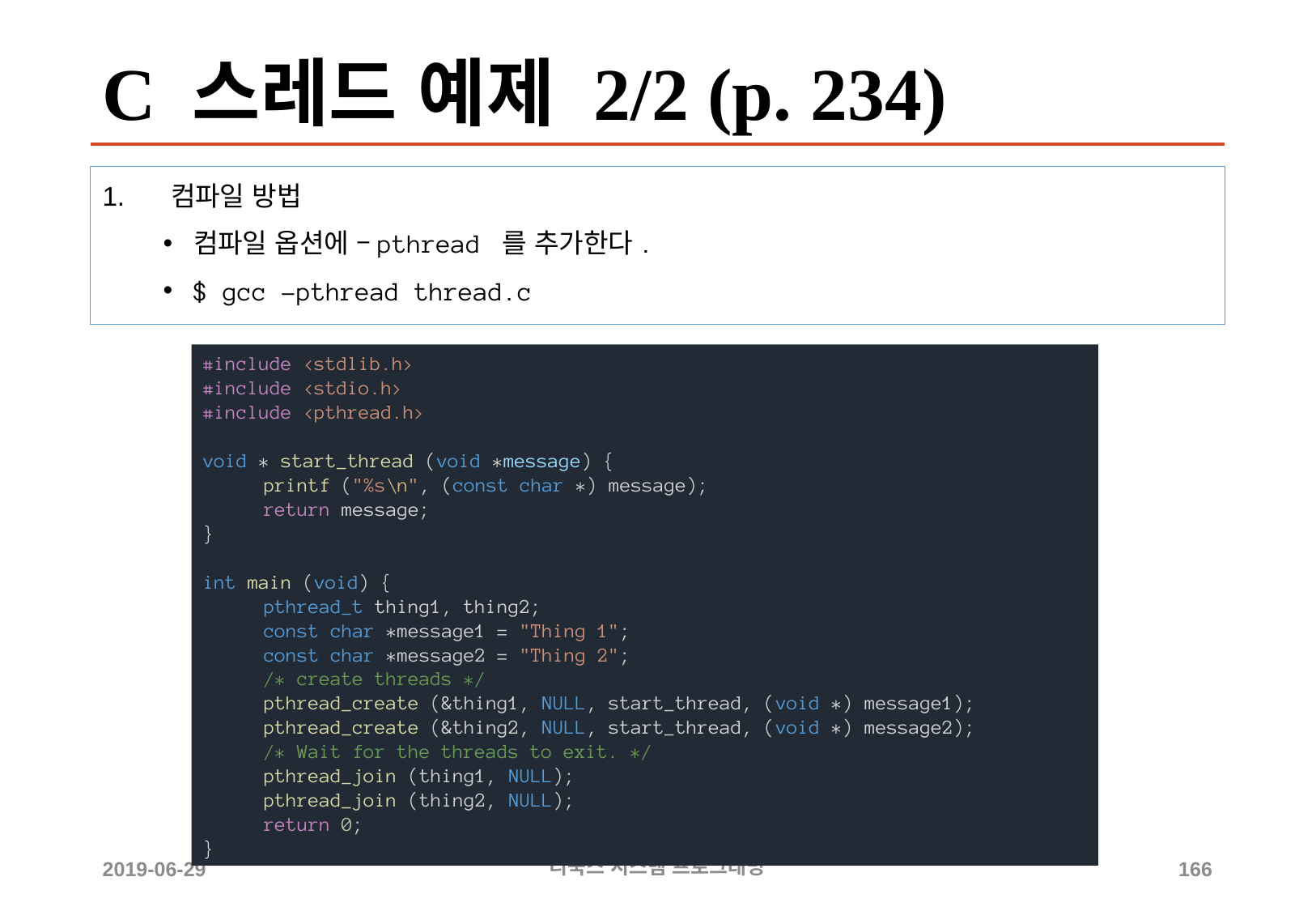

# C 스레드 예제 2/2 (p. 234)
컴파일 방법
컴파일 옵션에 –pthread 를 추가한다.
$ gcc -pthread thread.c
#include <stdlib.h>
#include <stdio.h>
#include <pthread.h>
void * start_thread (void *message) {
printf ("%s\n", (const char *) message);
return message;
}
int main (void) {
pthread_t thing1, thing2;
const char *message1 = "Thing 1";
const char *message2 = "Thing 2";
/* create threads */
pthread_create (&thing1, NULL, start_thread, (void *) message1);
pthread_create (&thing2, NULL, start_thread, (void *) message2);
/* Wait for the threads to exit. */
pthread_join (thing1, NULL);
pthread_join (thing2, NULL);
return 0;
}
2019-06-29
리눅스 시스템 프로그래밍
166